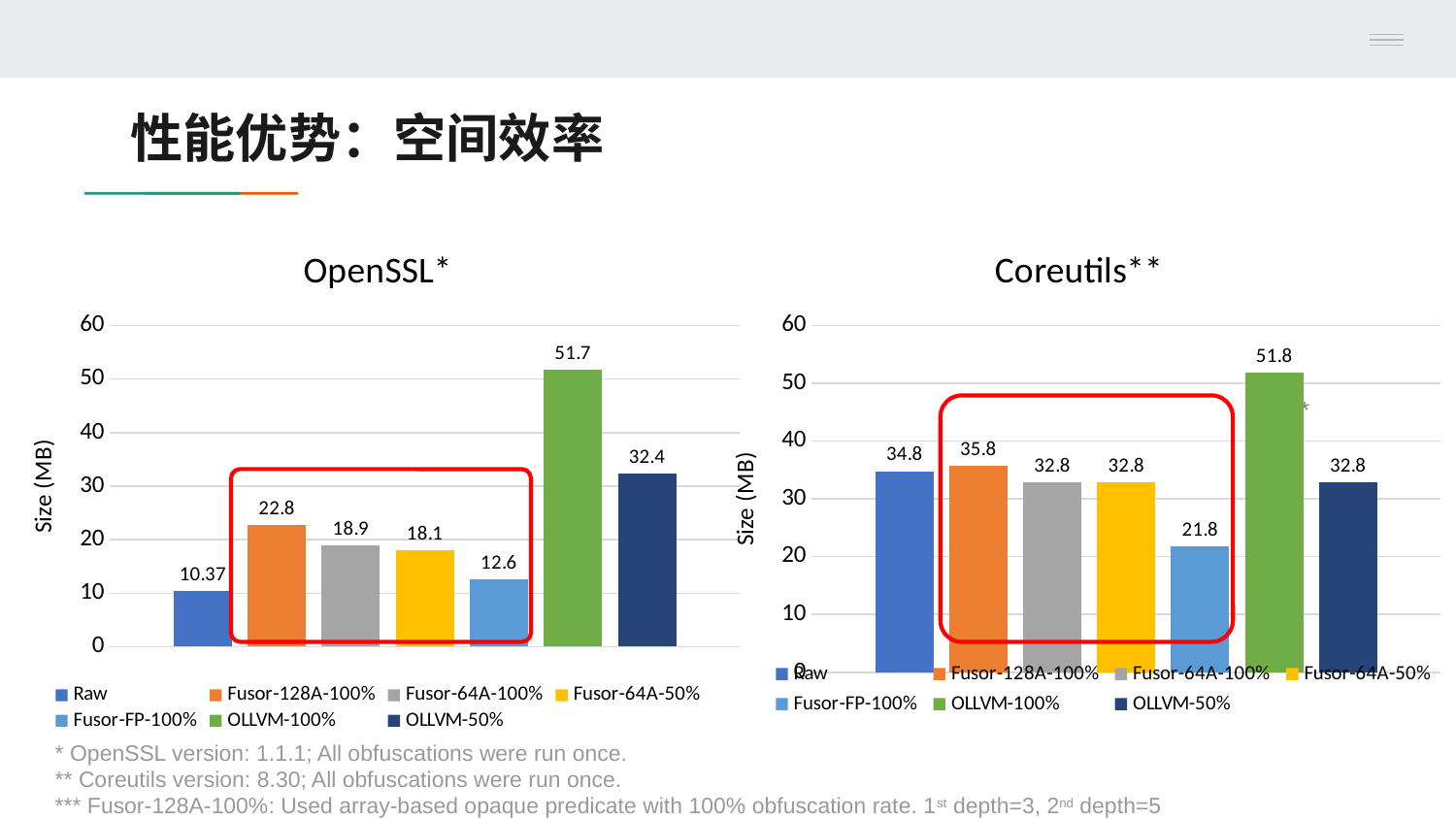

# 性能优势：空间效率

### Chart: OpenSSL*

| Category | Raw | Fusor-128A-100% | Fusor-64A-100% | Fusor-64A-50% | Fusor-FP-100% | OLLVM-100% | OLLVM-50% |
|---|---|---|---|---|---|---|---|
| Size(MB) | 10.37 | 22.8 | 18.9 | 18.1 | 12.6 | 51.7 | 32.4 |

### Chart: Coreutils**

| Category | Raw | Fusor-128A-100% | Fusor-64A-100% | Fusor-64A-50% | Fusor-FP-100% | OLLVM-100% | OLLVM-50% |
|---|---|---|---|---|---|---|---|
| Size(MB) | 34.8 | 35.8 | 32.8 | 32.8 | 21.8 | 51.8 | 32.8 |
**

* OpenSSL version: 1.1.1; All obfuscations were run once.
** Coreutils version: 8.30; All obfuscations were run once.
*** Fusor-128A-100%: Used array-based opaque predicate with 100% obfuscation rate. 1st depth=3, 2nd depth=5